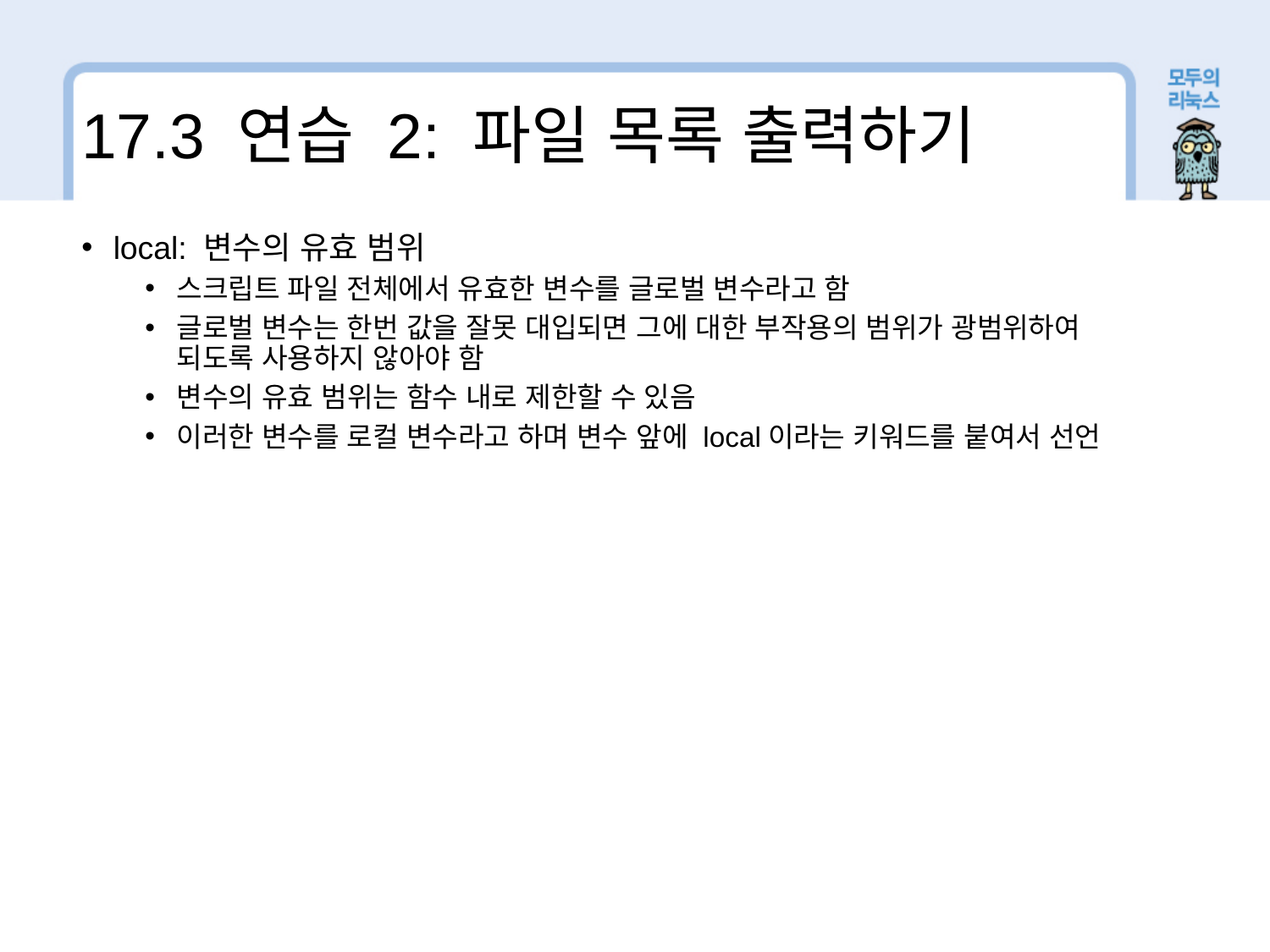

17.3 연습 2: 파일 목록 출력하기
local: 변수의 유효 범위
스크립트 파일 전체에서 유효한 변수를 글로벌 변수라고 함
글로벌 변수는 한번 값을 잘못 대입되면 그에 대한 부작용의 범위가 광범위하여 되도록 사용하지 않아야 함
변수의 유효 범위는 함수 내로 제한할 수 있음
이러한 변수를 로컬 변수라고 하며 변수 앞에 local이라는 키워드를 붙여서 선언